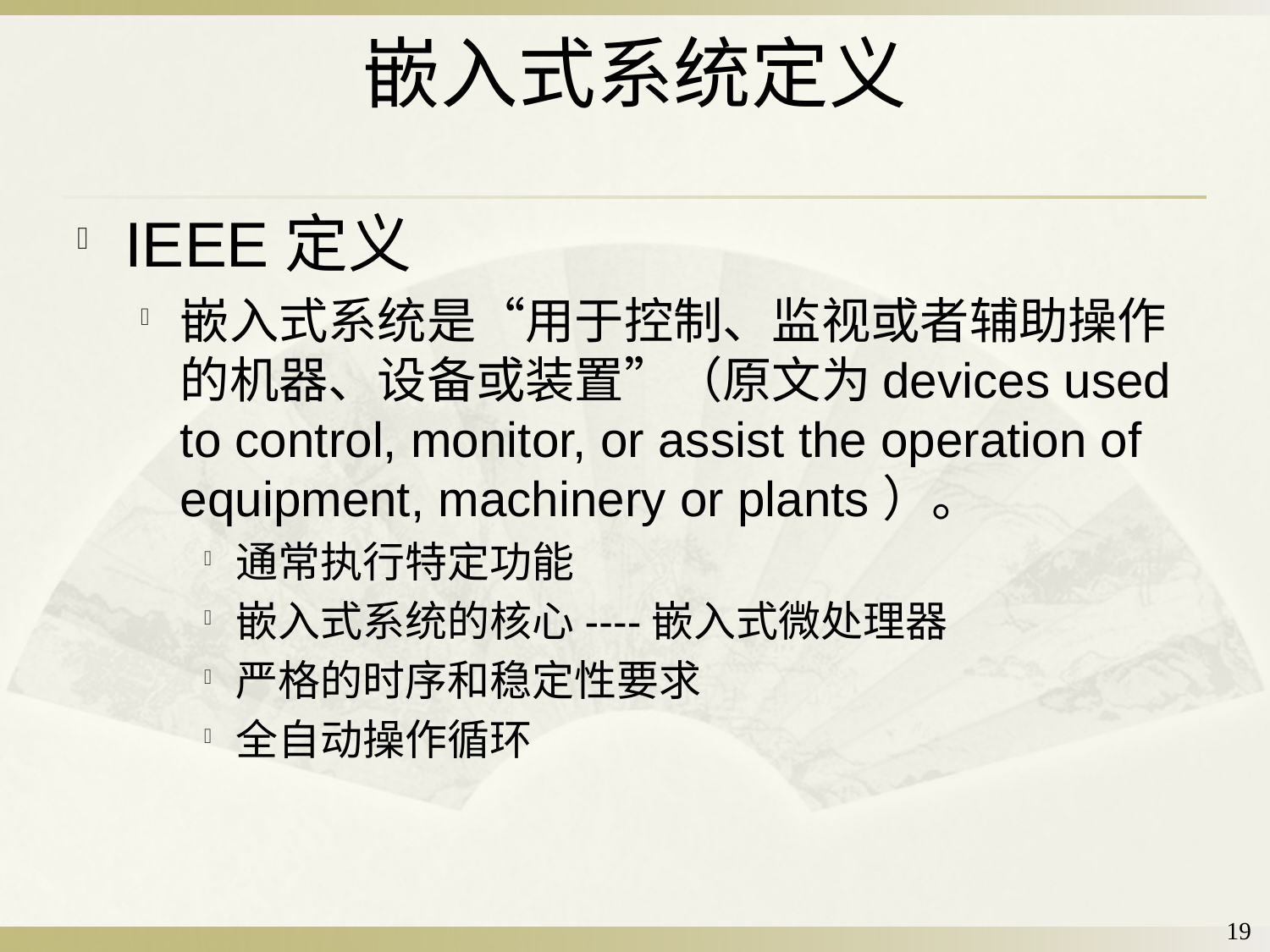

嵌入式系统定义
IEEE定义
嵌入式系统是“用于控制、监视或者辅助操作的机器、设备或装置”（原文为devices used to control, monitor, or assist the operation of equipment, machinery or plants）。
通常执行特定功能
嵌入式系统的核心----嵌入式微处理器
严格的时序和稳定性要求
全自动操作循环